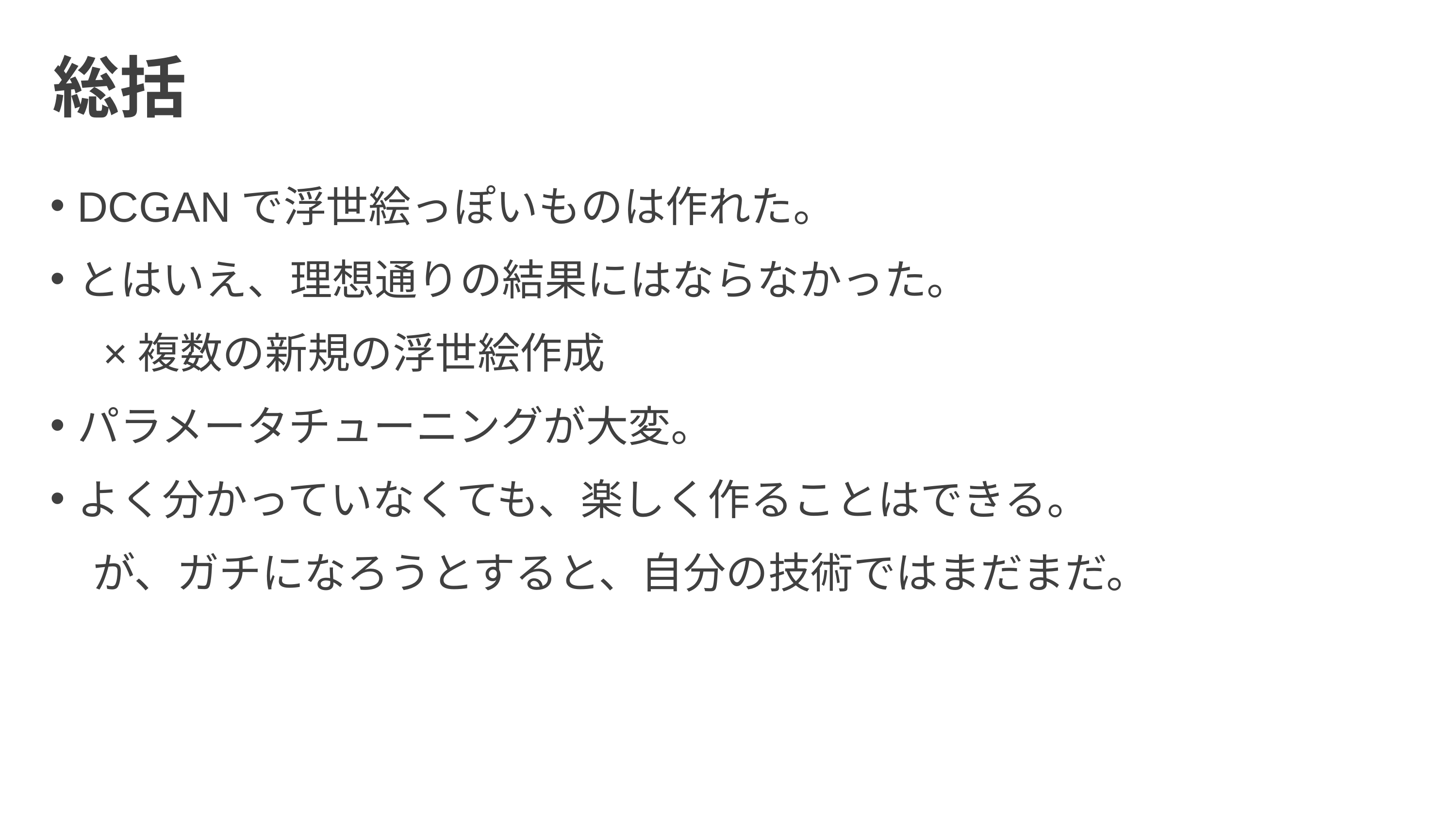

# 総括
DCGANで浮世絵っぽいものは作れた。
とはいえ、理想通りの結果にはならなかった。
　×複数の新規の浮世絵作成
パラメータチューニングが大変。
よく分かっていなくても、楽しく作ることはできる。
　が、ガチになろうとすると、自分の技術ではまだまだ。